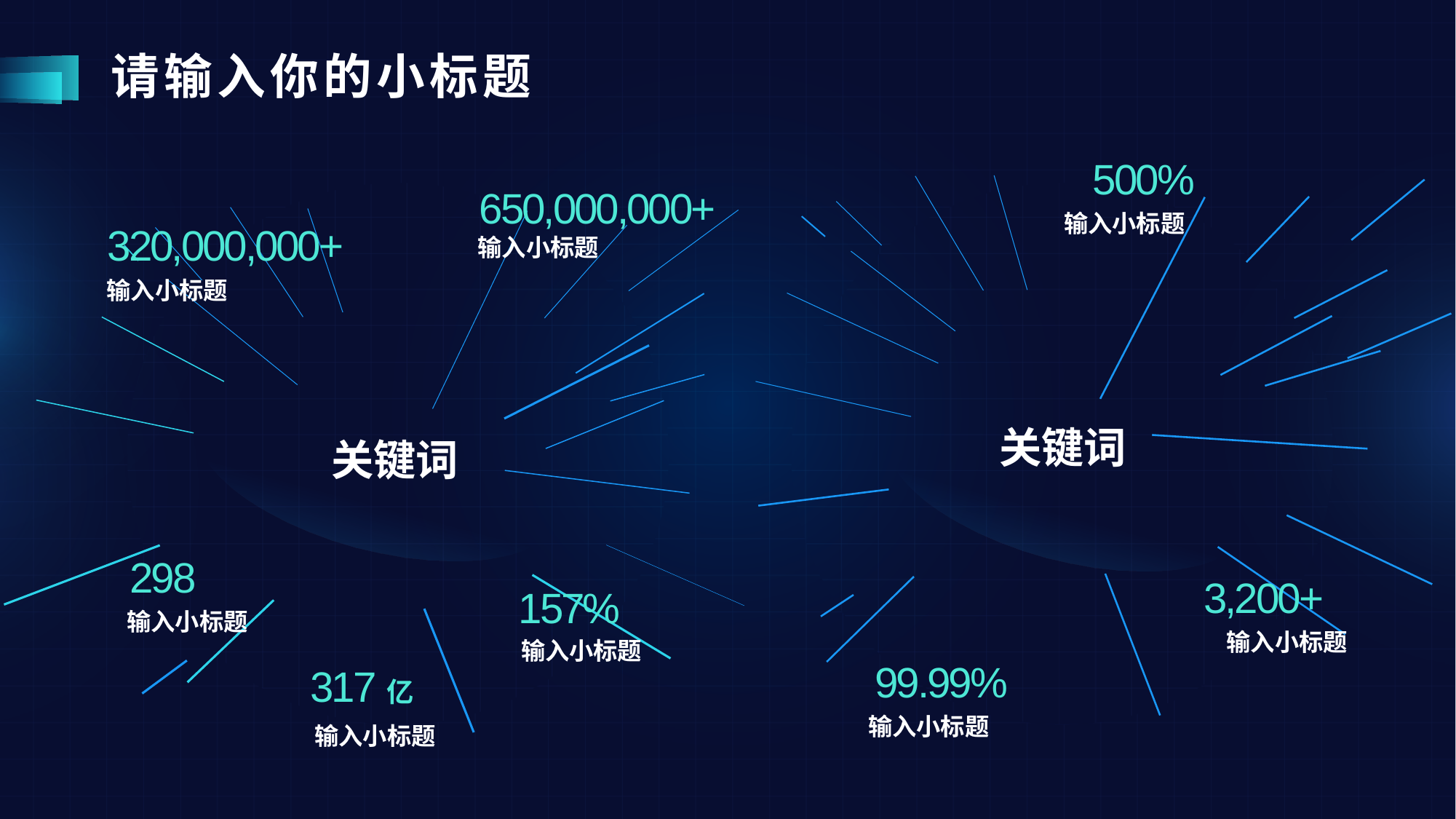

# 请输入你的小标题
500%
输入小标题
650,000,000+
输入小标题

320,000,000+
输入小标题

关键词
关键词
298
输入小标题
3,200+
输入小标题
157%
输入小标题
99.99%
输入小标题
317亿
输入小标题